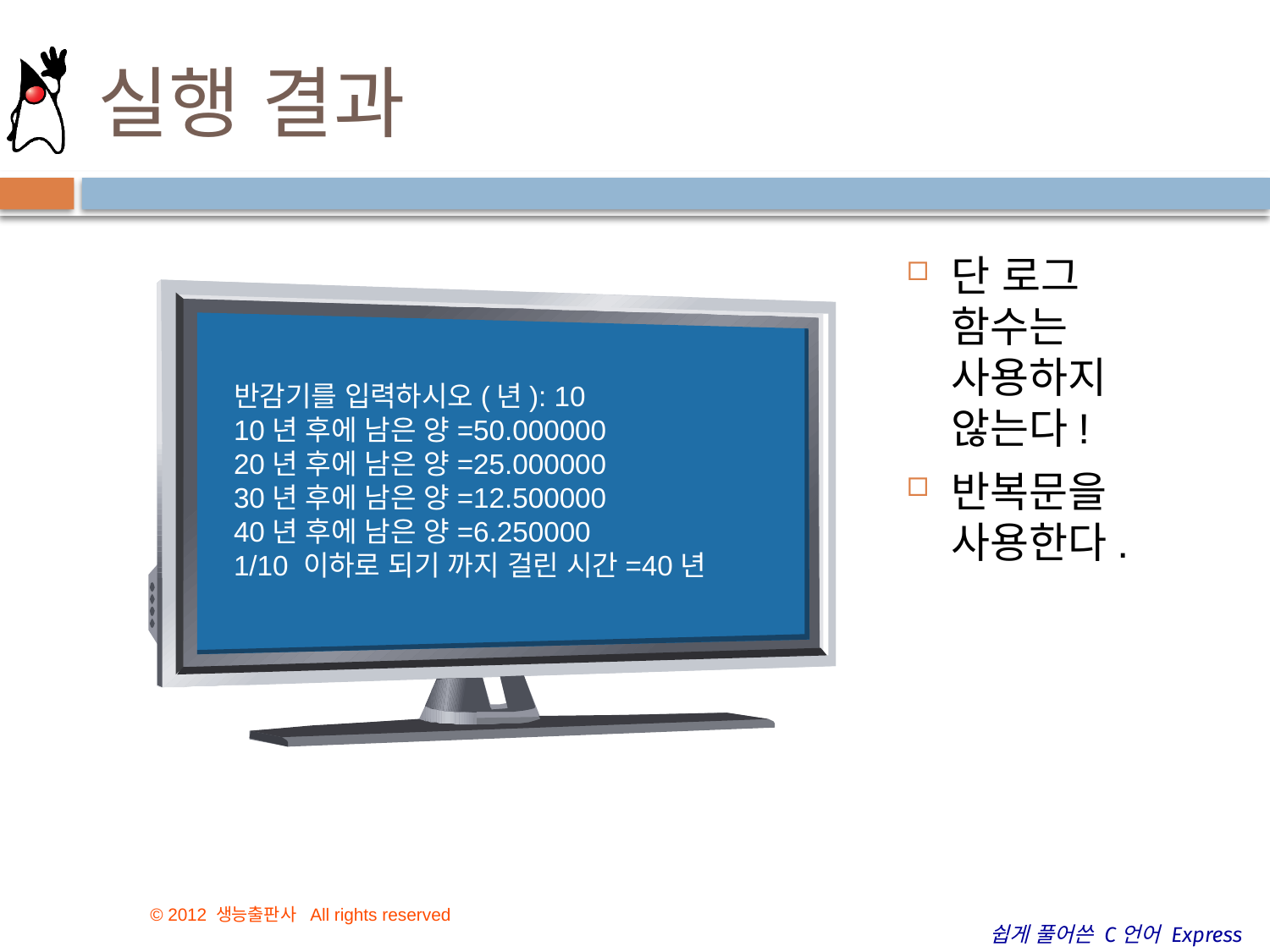

# 실행 결과
단 로그 함수는 사용하지 않는다!
반복문을 사용한다.

반감기를 입력하시오(년): 10
10년 후에 남은 양=50.000000
20년 후에 남은 양=25.000000
30년 후에 남은 양=12.500000
40년 후에 남은 양=6.250000
1/10 이하로 되기 까지 걸린 시간=40년